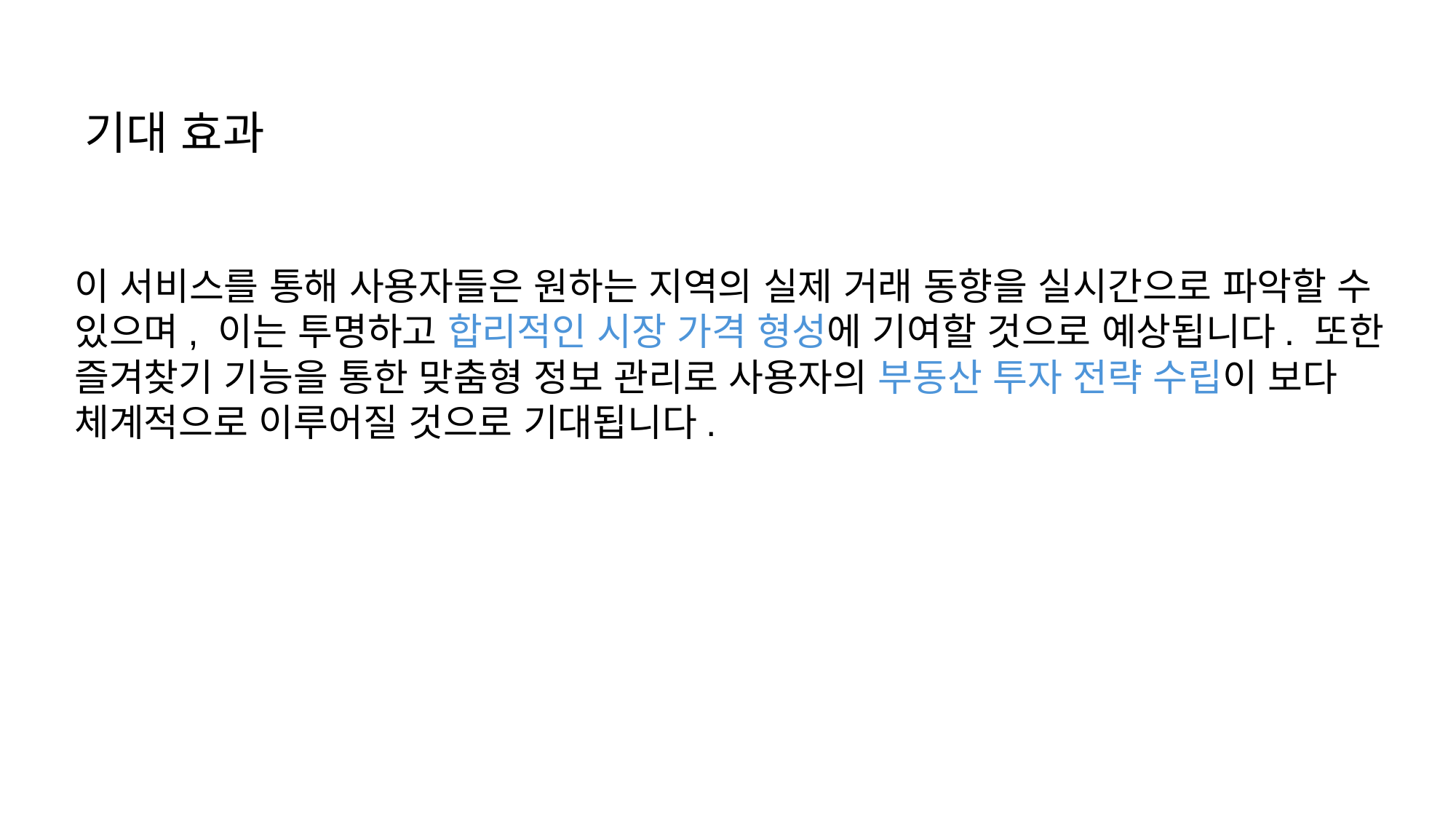

기대 효과
이 서비스를 통해 사용자들은 원하는 지역의 실제 거래 동향을 실시간으로 파악할 수 있으며, 이는 투명하고 합리적인 시장 가격 형성에 기여할 것으로 예상됩니다. 또한 즐겨찾기 기능을 통한 맞춤형 정보 관리로 사용자의 부동산 투자 전략 수립이 보다 체계적으로 이루어질 것으로 기대됩니다.